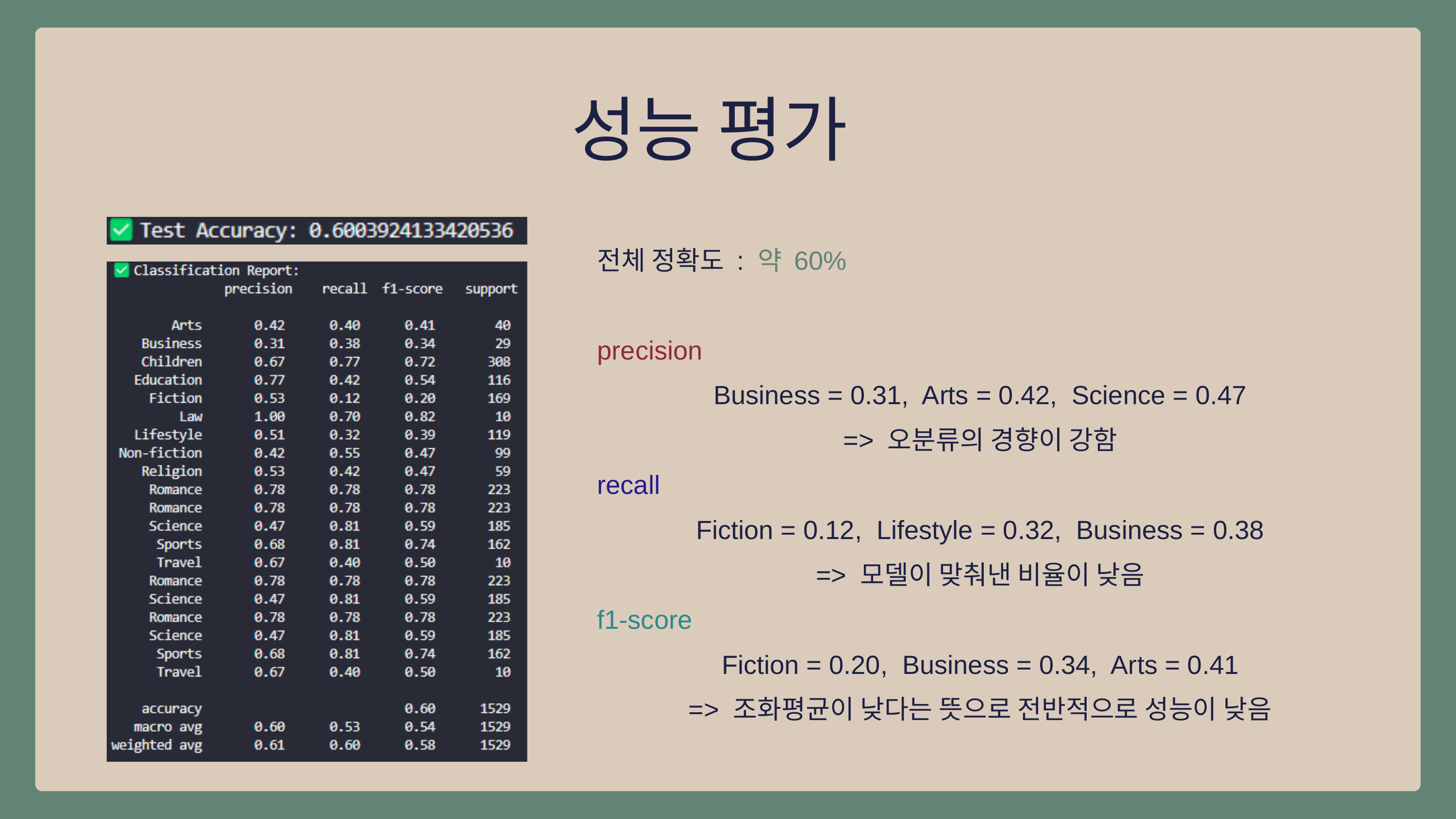

성능 평가

전체 정확도 : 약 60%

precision
Business = 0.31,  Arts = 0.42,  Science = 0.47
=> 오분류의 경향이 강함
recall
Fiction = 0.12,  Lifestyle = 0.32,  Business = 0.38
=> 모델이 맞춰낸 비율이 낮음
f1-score
Fiction = 0.20,  Business = 0.34,  Arts = 0.41
=> 조화평균이 낮다는 뜻으로 전반적으로 성능이 낮음